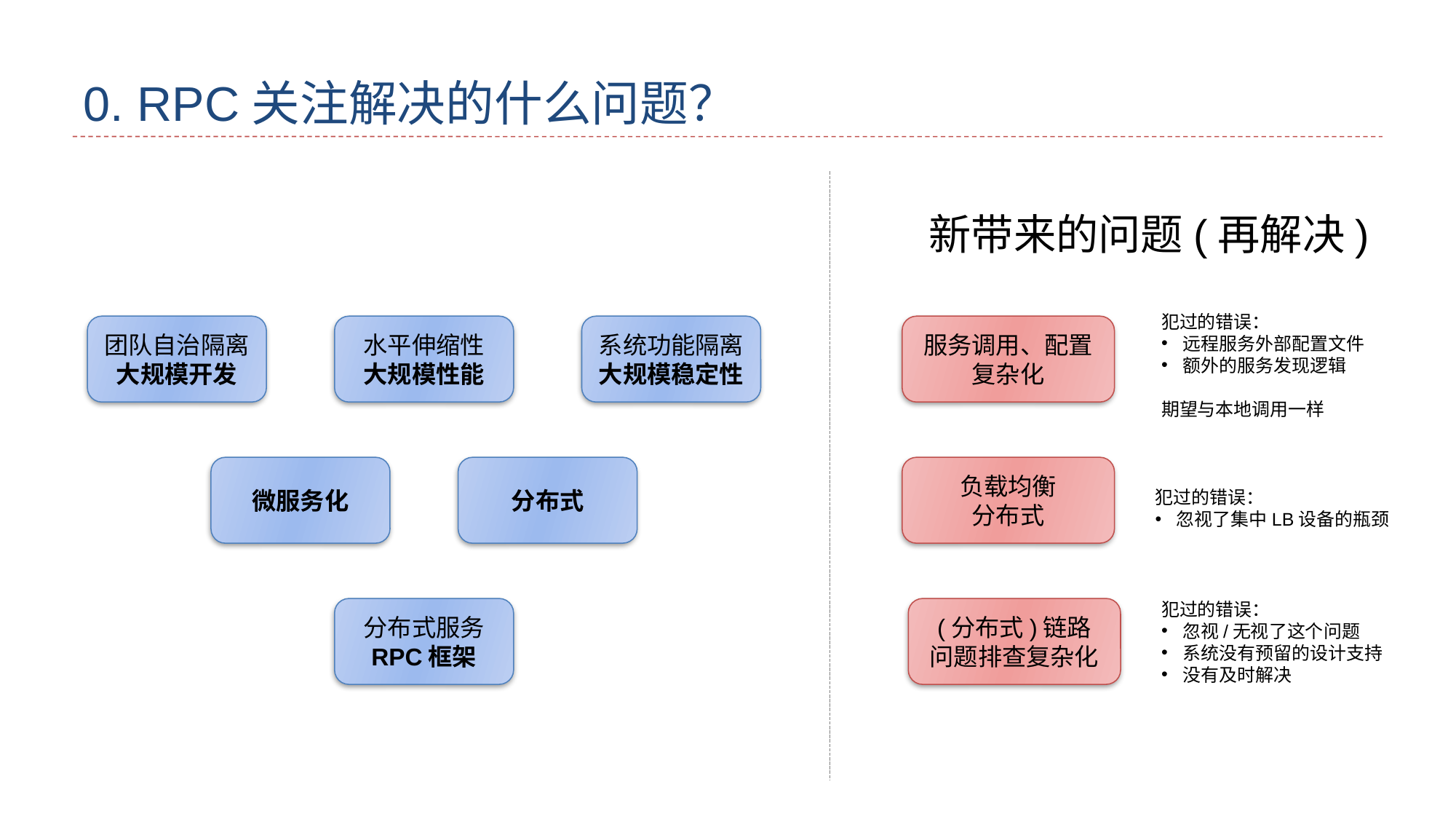

# 0. RPC关注解决的什么问题？
新带来的问题(再解决)
犯过的错误：
远程服务外部配置文件
额外的服务发现逻辑

期望与本地调用一样
团队自治隔离
大规模开发
水平伸缩性
大规模性能
系统功能隔离
大规模稳定性
服务调用、配置
复杂化
负载均衡
分布式
微服务化
分布式
犯过的错误：
忽视了集中LB设备的瓶颈
犯过的错误：
忽视/无视了这个问题
系统没有预留的设计支持
没有及时解决
分布式服务
RPC框架
(分布式)链路
问题排查复杂化